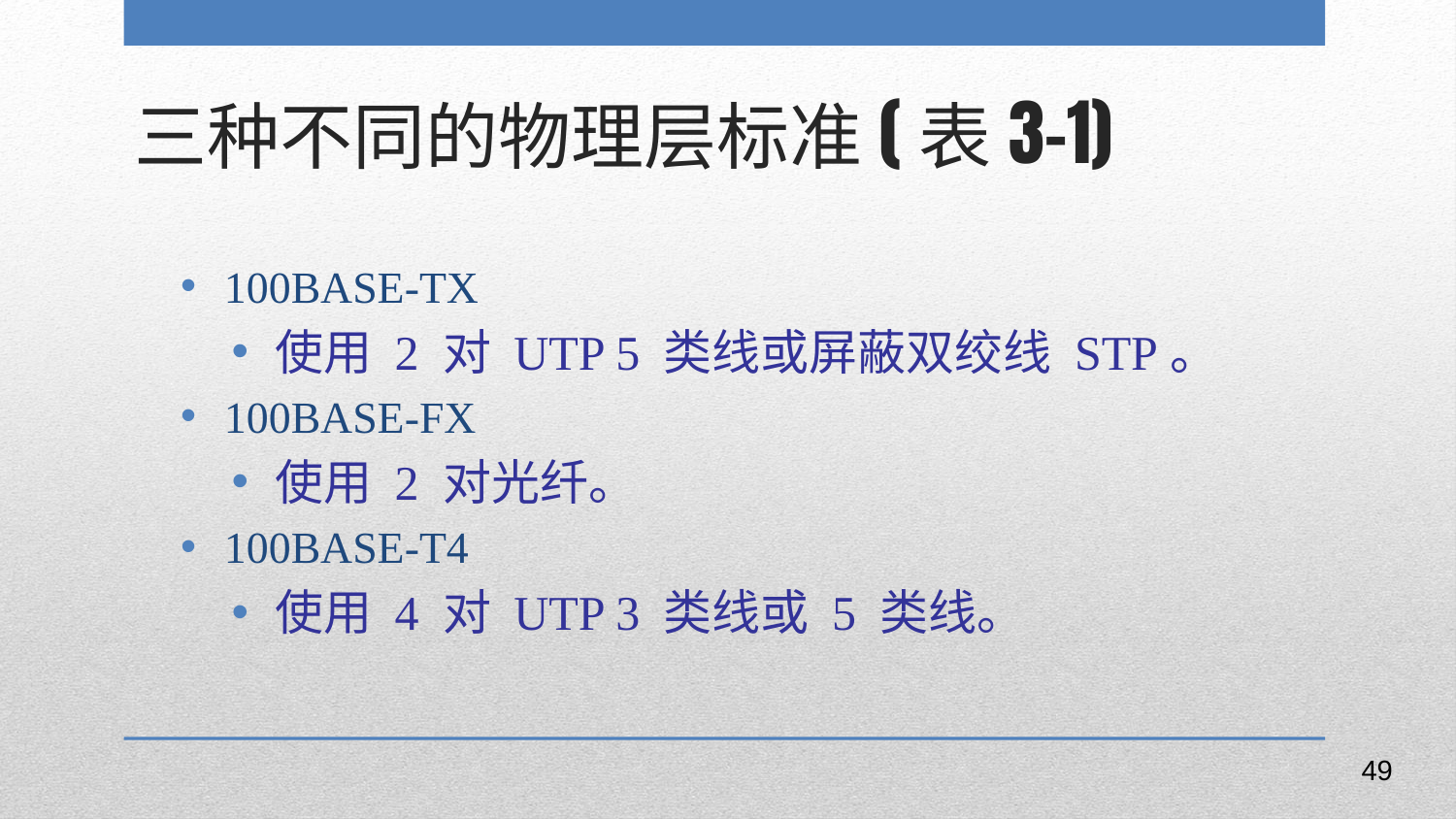

三种不同的物理层标准(表3-1)
100BASE-TX
使用 2 对 UTP 5 类线或屏蔽双绞线 STP。
100BASE-FX
使用 2 对光纤。
100BASE-T4
使用 4 对 UTP 3 类线或 5 类线。
49